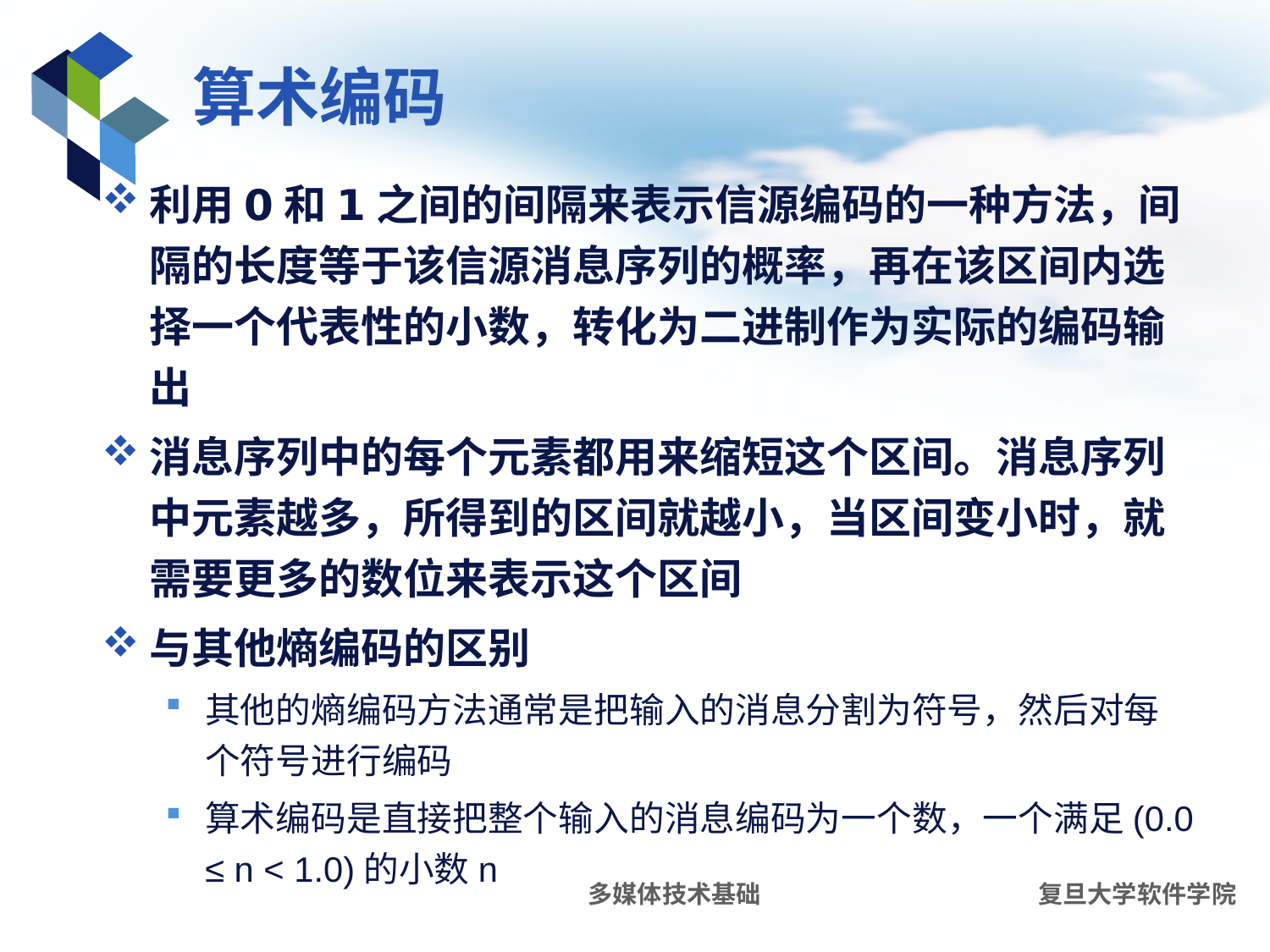

# 算术编码
利用0和1之间的间隔来表示信源编码的一种方法，间隔的长度等于该信源消息序列的概率，再在该区间内选择一个代表性的小数，转化为二进制作为实际的编码输出
消息序列中的每个元素都用来缩短这个区间。消息序列中元素越多，所得到的区间就越小，当区间变小时，就需要更多的数位来表示这个区间
与其他熵编码的区别
其他的熵编码方法通常是把输入的消息分割为符号，然后对每个符号进行编码
算术编码是直接把整个输入的消息编码为一个数，一个满足(0.0 ≤ n < 1.0)的小数n
多媒体技术基础